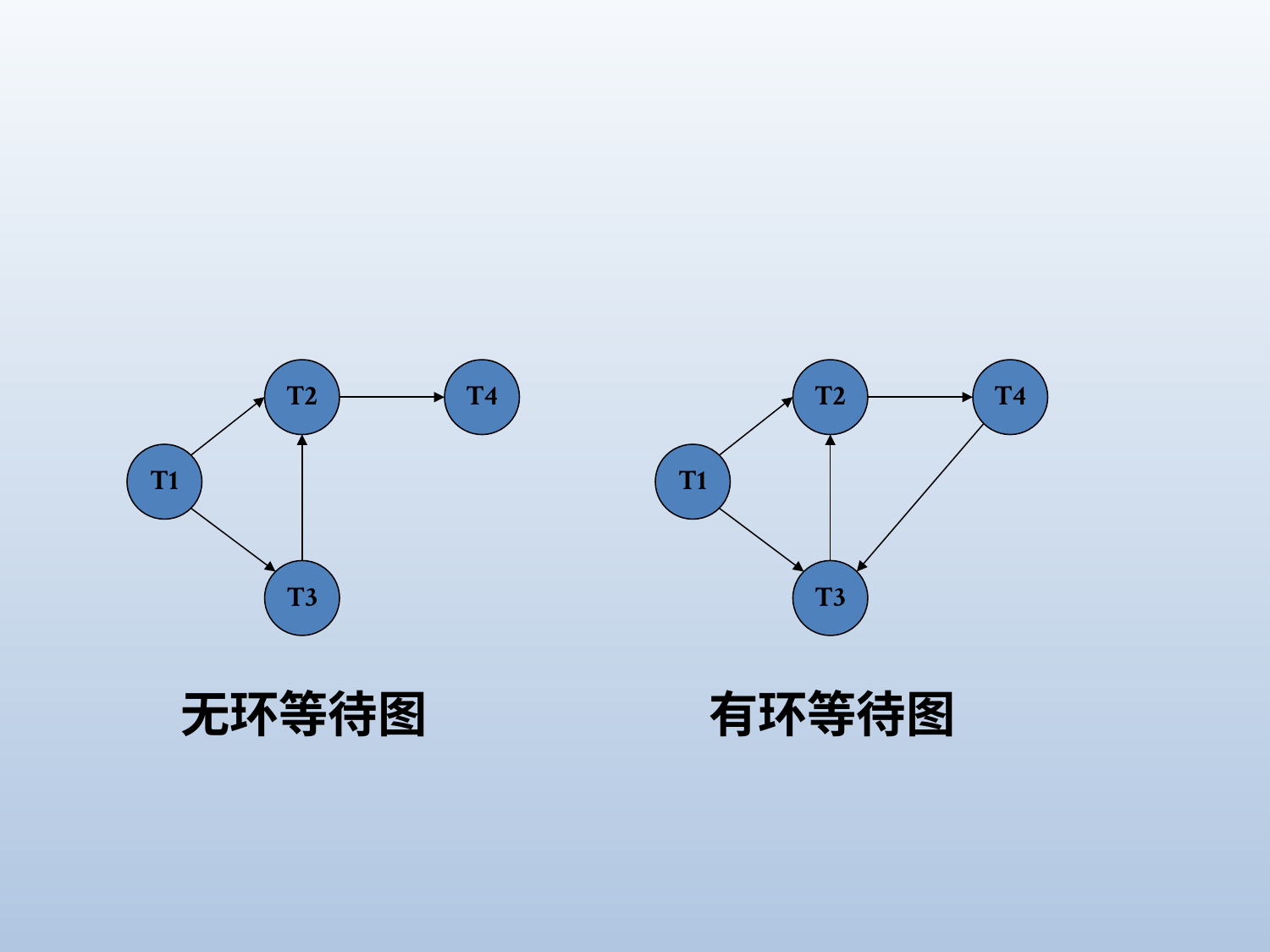

#
T2
T4
T1
T3
无环等待图
T2
T4
T1
T3
有环等待图